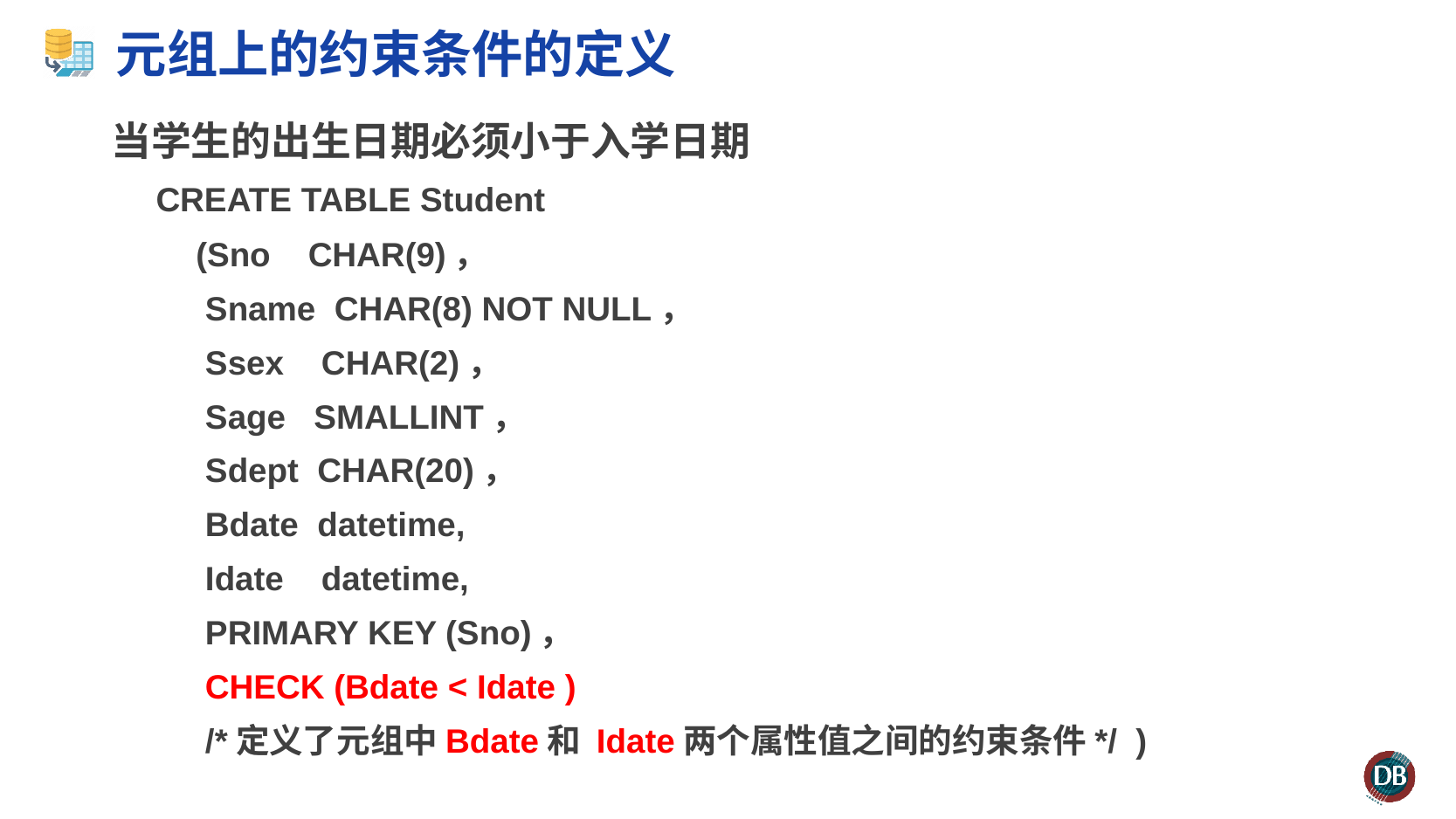

# 元组上的约束条件的定义
当学生的出生日期必须小于入学日期
    CREATE TABLE Student
         (Sno    CHAR(9)，
          Sname  CHAR(8) NOT NULL，
          Ssex    CHAR(2)，
          Sage   SMALLINT，
          Sdept  CHAR(20)，
          Bdate  datetime,
          Idate    datetime,
          PRIMARY KEY (Sno)，
          CHECK (Bdate < Idate )
          /*定义了元组中Bdate和 Idate两个属性值之间的约束条件*/  )